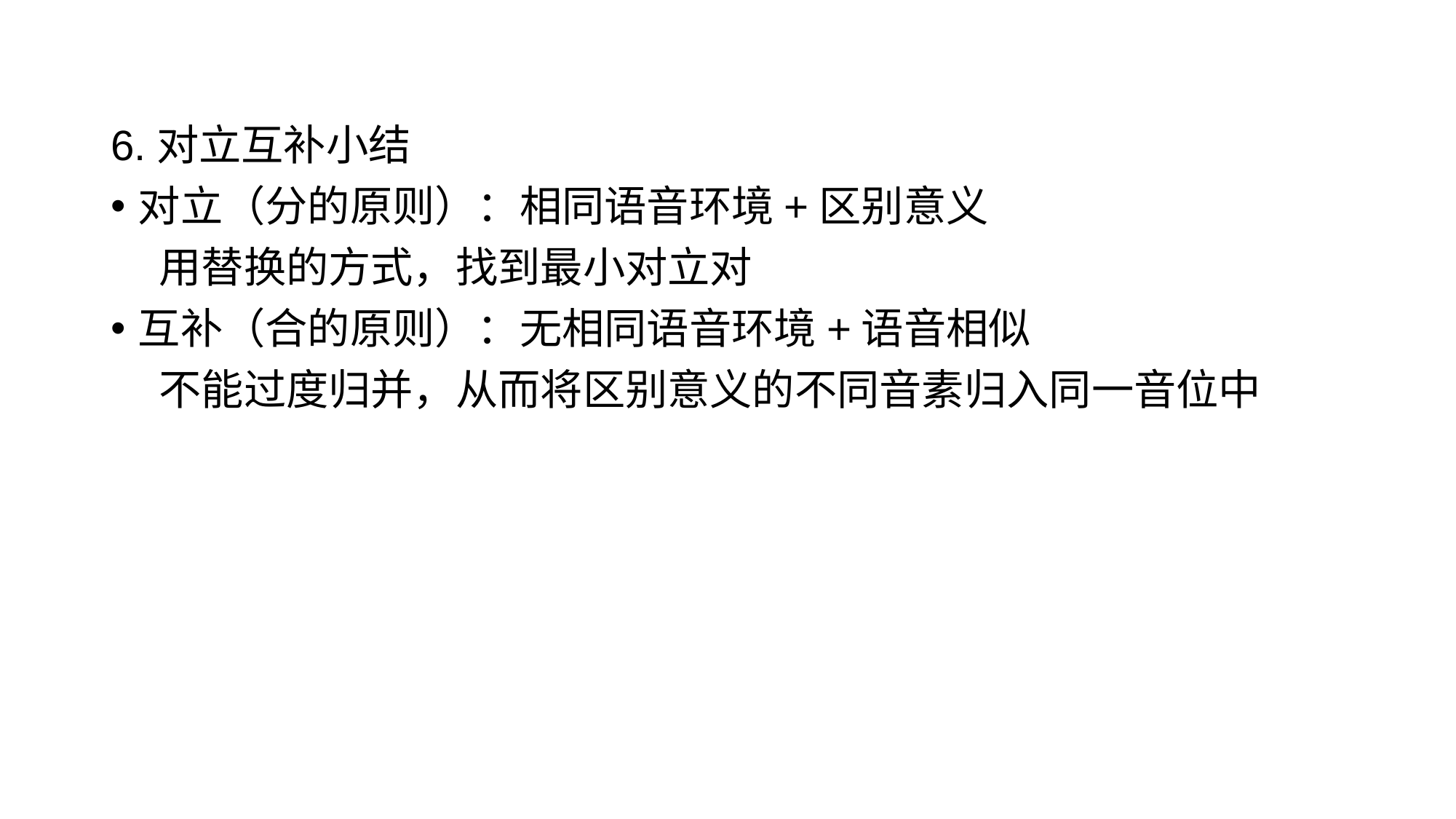

6.对立互补小结
对立（分的原则）：相同语音环境+区别意义
    用替换的方式，找到最小对立对
互补（合的原则）：无相同语音环境+语音相似
    不能过度归并，从而将区别意义的不同音素归入同一音位中